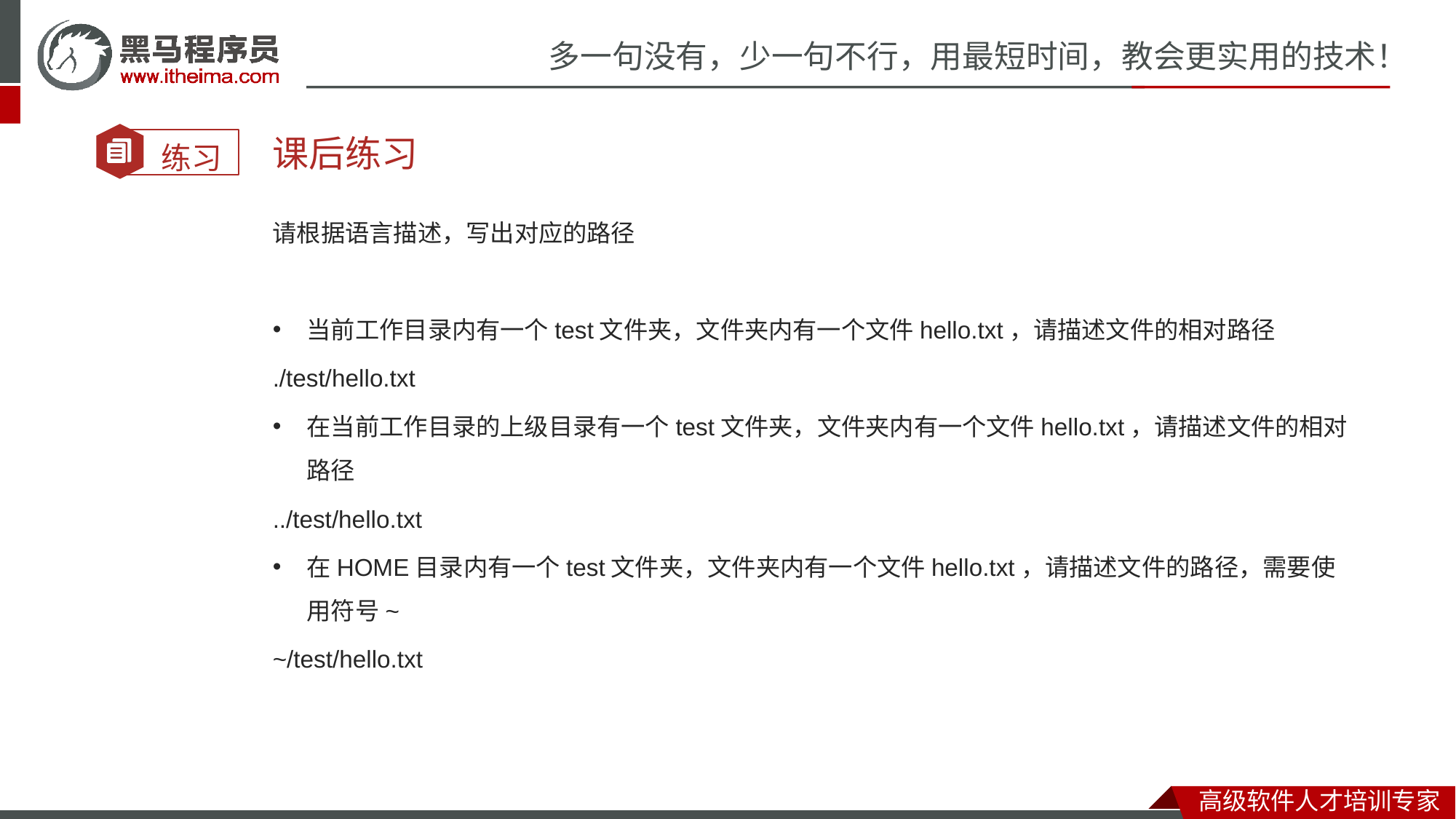

课后练习
请根据语言描述，写出对应的路径

当前工作目录内有一个test文件夹，文件夹内有一个文件hello.txt，请描述文件的相对路径
./test/hello.txt
在当前工作目录的上级目录有一个test文件夹，文件夹内有一个文件hello.txt，请描述文件的相对路径
../test/hello.txt
在HOME目录内有一个test文件夹，文件夹内有一个文件hello.txt，请描述文件的路径，需要使用符号~
~/test/hello.txt